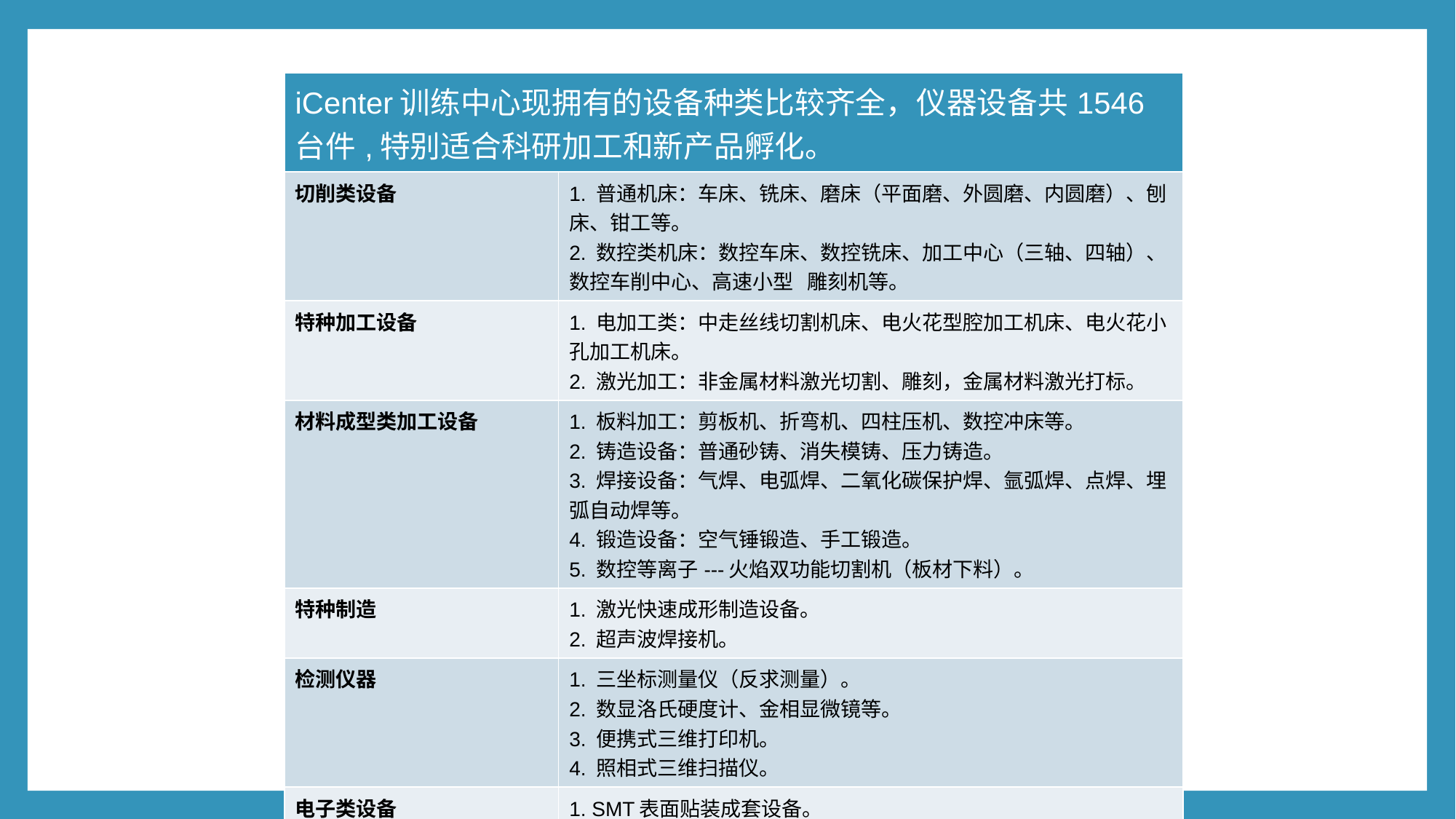

#
| iCenter训练中心现拥有的设备种类比较齐全，仪器设备共1546台件,特别适合科研加工和新产品孵化。 |  |
| --- | --- |
| 切削类设备 | 1. 普通机床：车床、铣床、磨床（平面磨、外圆磨、内圆磨）、刨床、钳工等。 2. 数控类机床：数控车床、数控铣床、加工中心（三轴、四轴）、数控车削中心、高速小型   雕刻机等。 |
| 特种加工设备 | 1. 电加工类：中走丝线切割机床、电火花型腔加工机床、电火花小孔加工机床。 2. 激光加工：非金属材料激光切割、雕刻，金属材料激光打标。 |
| 材料成型类加工设备 | 1. 板料加工：剪板机、折弯机、四柱压机、数控冲床等。 2. 铸造设备：普通砂铸、消失模铸、压力铸造。 3. 焊接设备：气焊、电弧焊、二氧化碳保护焊、氩弧焊、点焊、埋弧自动焊等。 4. 锻造设备：空气锤锻造、手工锻造。 5. 数控等离子---火焰双功能切割机（板材下料）。 |
| 特种制造 | 1. 激光快速成形制造设备。 2. 超声波焊接机。 |
| 检测仪器 | 1. 三坐标测量仪（反求测量）。 2. 数显洛氏硬度计、金相显微镜等。 3. 便携式三维打印机。 4. 照相式三维扫描仪。 |
| 电子类设备 | 1. SMT表面贴装成套设备。 2. 手工电烙铁焊接工具等。 |